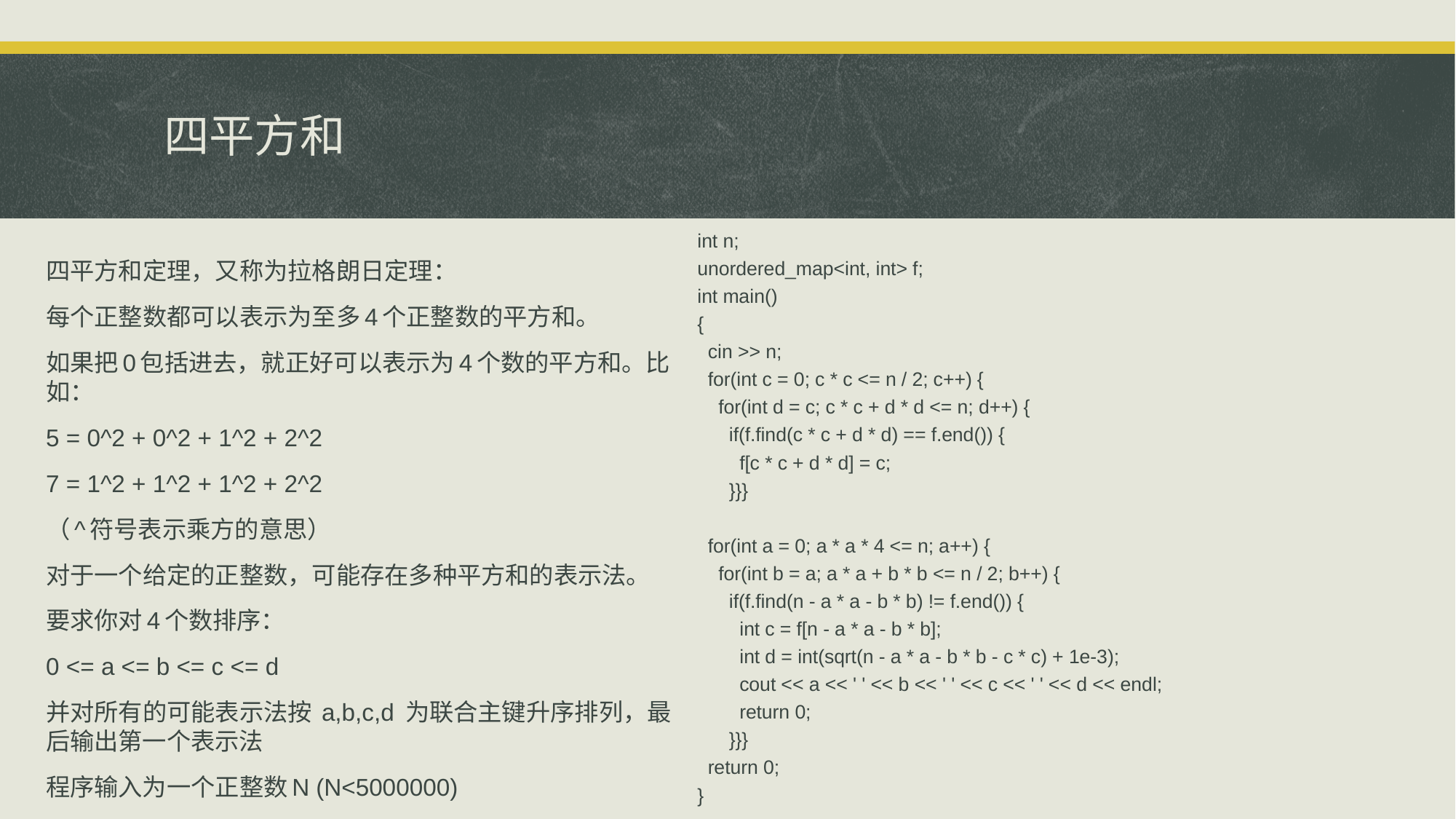

# 四平方和
int n;
unordered_map<int, int> f;
int main()
{
  cin >> n;
  for(int c = 0; c * c <= n / 2; c++) {
    for(int d = c; c * c + d * d <= n; d++) {
      if(f.find(c * c + d * d) == f.end()) {
        f[c * c + d * d] = c;
      }}}

  for(int a = 0; a * a * 4 <= n; a++) {
    for(int b = a; a * a + b * b <= n / 2; b++) {
      if(f.find(n - a * a - b * b) != f.end()) {
        int c = f[n - a * a - b * b];
        int d = int(sqrt(n - a * a - b * b - c * c) + 1e-3);
        cout << a << ' ' << b << ' ' << c << ' ' << d << endl;
        return 0;
      }}}
  return 0;
}
四平方和定理，又称为拉格朗日定理：
每个正整数都可以表示为至多4个正整数的平方和。
如果把0包括进去，就正好可以表示为4个数的平方和。比如：
5 = 0^2 + 0^2 + 1^2 + 2^2
7 = 1^2 + 1^2 + 1^2 + 2^2
（^符号表示乘方的意思）
对于一个给定的正整数，可能存在多种平方和的表示法。
要求你对4个数排序：
0 <= a <= b <= c <= d
并对所有的可能表示法按 a,b,c,d 为联合主键升序排列，最后输出第一个表示法
程序输入为一个正整数N (N<5000000)